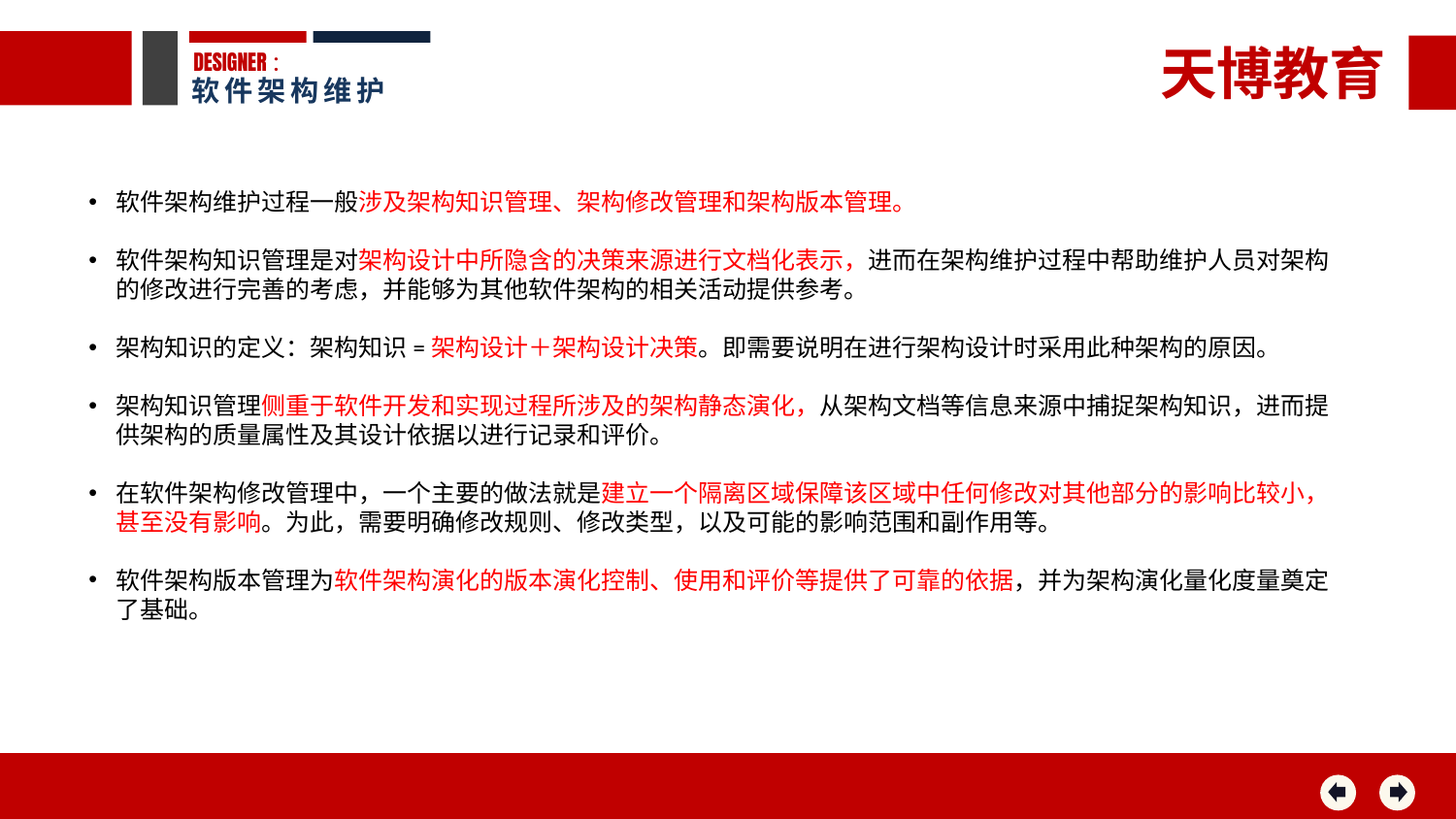

天博教育

DESIGNER：
软件架构维护
软件架构维护过程一般涉及架构知识管理、架构修改管理和架构版本管理。

软件架构知识管理是对架构设计中所隐含的决策来源进行文档化表示，进而在架构维护过程中帮助维护人员对架构的修改进行完善的考虑，并能够为其他软件架构的相关活动提供参考。

架构知识的定义：架构知识=架构设计＋架构设计决策。即需要说明在进行架构设计时采用此种架构的原因。

架构知识管理侧重于软件开发和实现过程所涉及的架构静态演化，从架构文档等信息来源中捕捉架构知识，进而提供架构的质量属性及其设计依据以进行记录和评价。

在软件架构修改管理中，一个主要的做法就是建立一个隔离区域保障该区域中任何修改对其他部分的影响比较小，甚至没有影响。为此，需要明确修改规则、修改类型，以及可能的影响范围和副作用等。

软件架构版本管理为软件架构演化的版本演化控制、使用和评价等提供了可靠的依据，并为架构演化量化度量奠定了基础。